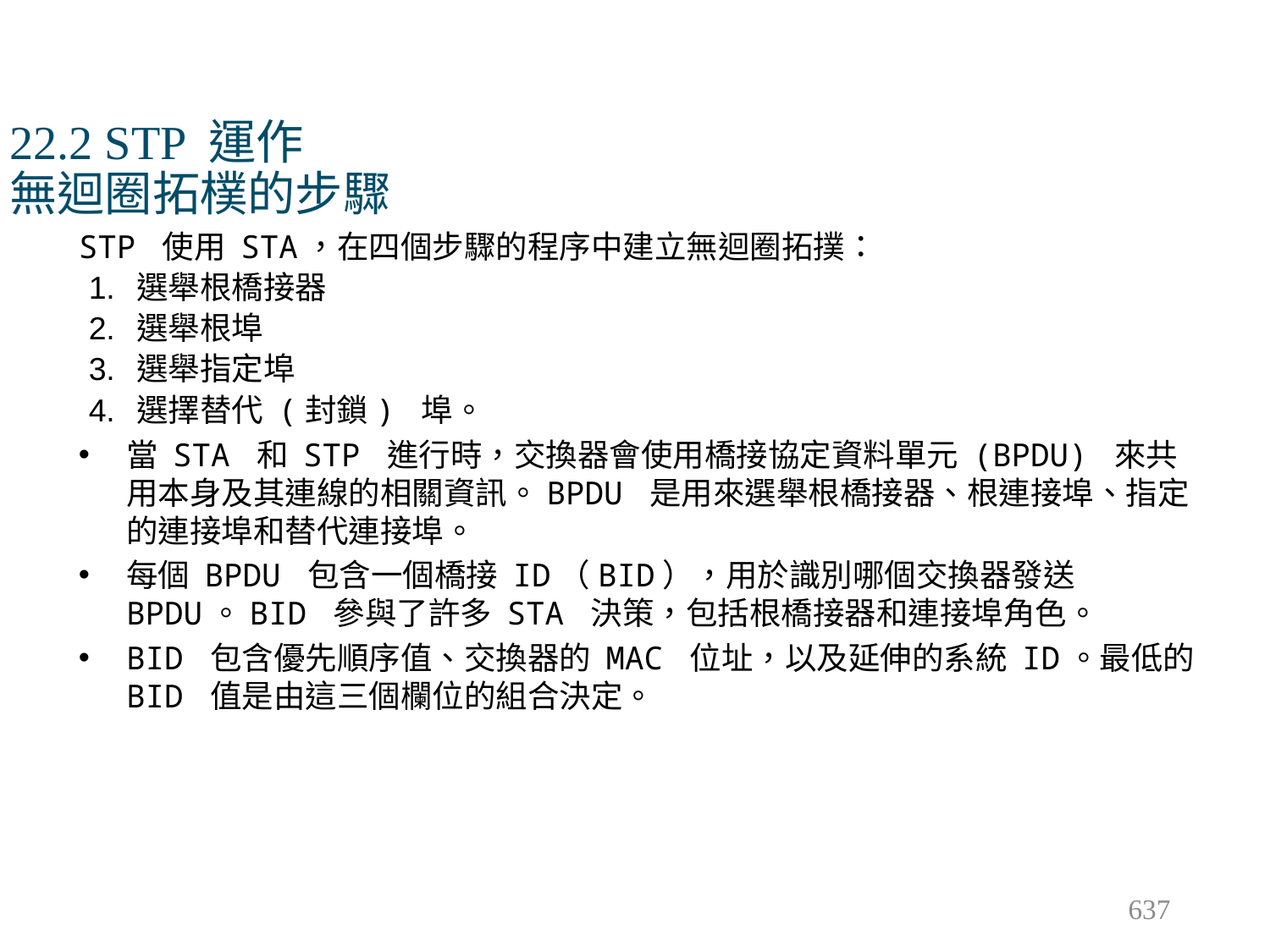

# 22.2 STP 運作 無迴圈拓樸的步驟
STP 使用 STA，在四個步驟的程序中建立無迴圈拓撲：
選舉根橋接器
選舉根埠
選舉指定埠
選擇替代 (封鎖) 埠。
當 STA 和 STP 進行時，交換器會使用橋接協定資料單元 (BPDU) 來共用本身及其連線的相關資訊。BPDU 是用來選舉根橋接器、根連接埠、指定的連接埠和替代連接埠。
每個 BPDU 包含一個橋接 ID（BID），用於識別哪個交換器發送 BPDU。BID 參與了許多 STA 決策，包括根橋接器和連接埠角色。
BID 包含優先順序值、交換器的 MAC 位址，以及延伸的系統 ID。最低的 BID 值是由這三個欄位的組合決定。

637